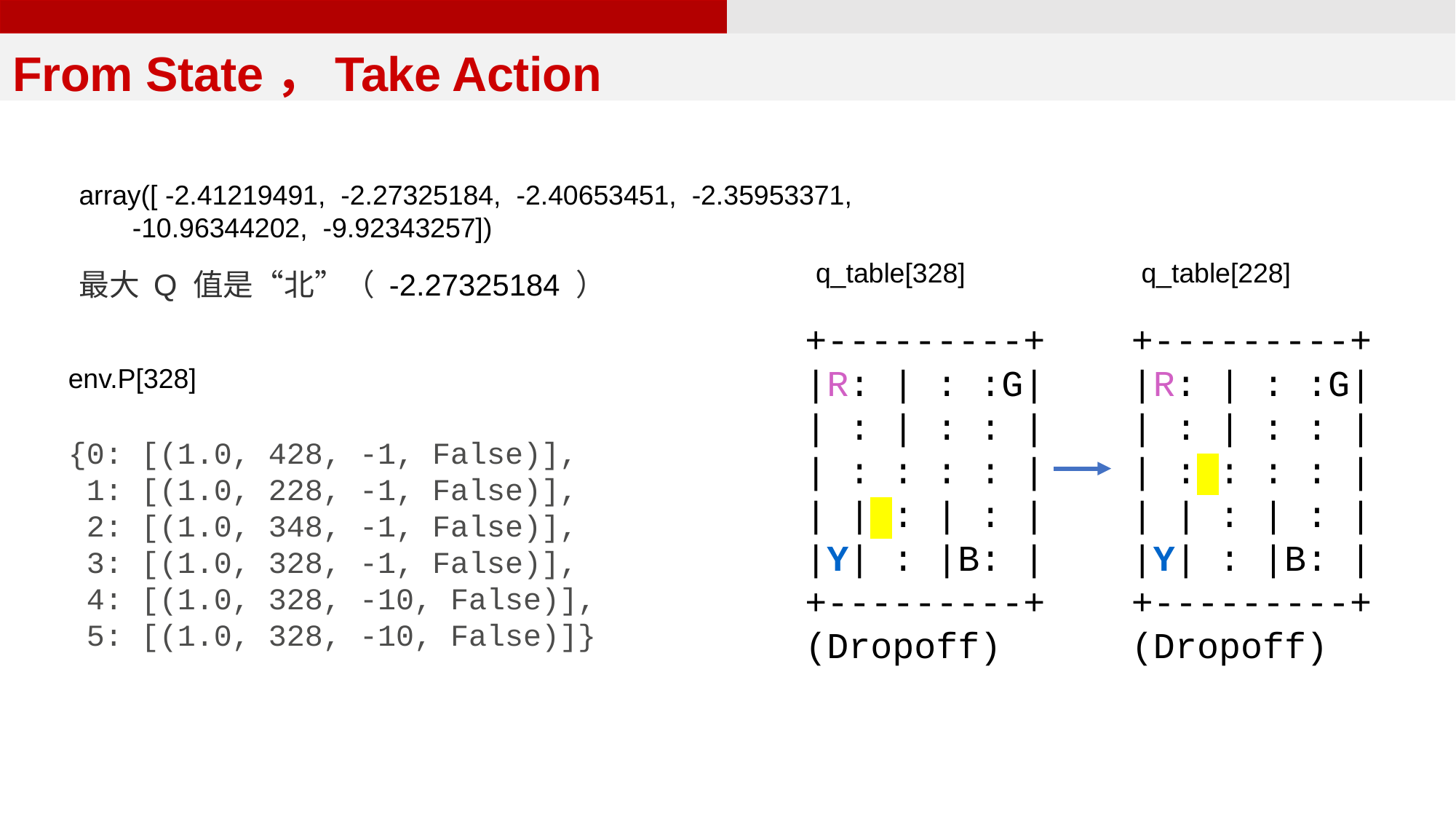

From State，Take Action

array([ -2.41219491,  -2.27325184,  -2.40653451,  -2.35953371,          -10.96344202,  -9.92343257])
q_table[328]
q_table[228]
最大 Q 值是“北”（ -2.27325184 ）
+---------+ |R: | : :G| | : | : : | | : : : : | | | : | : | |Y| : |B: | +---------+ (Dropoff)
+---------+ |R: | : :G| | : | : : | | : : : : | | | : | : | |Y| : |B: | +---------+ (Dropoff)
env.P[328]
{0: [(1.0, 428, -1, False)],
 1: [(1.0, 228, -1, False)],
 2: [(1.0, 348, -1, False)],
 3: [(1.0, 328, -1, False)],
 4: [(1.0, 328, -10, False)],
 5: [(1.0, 328, -10, False)]}